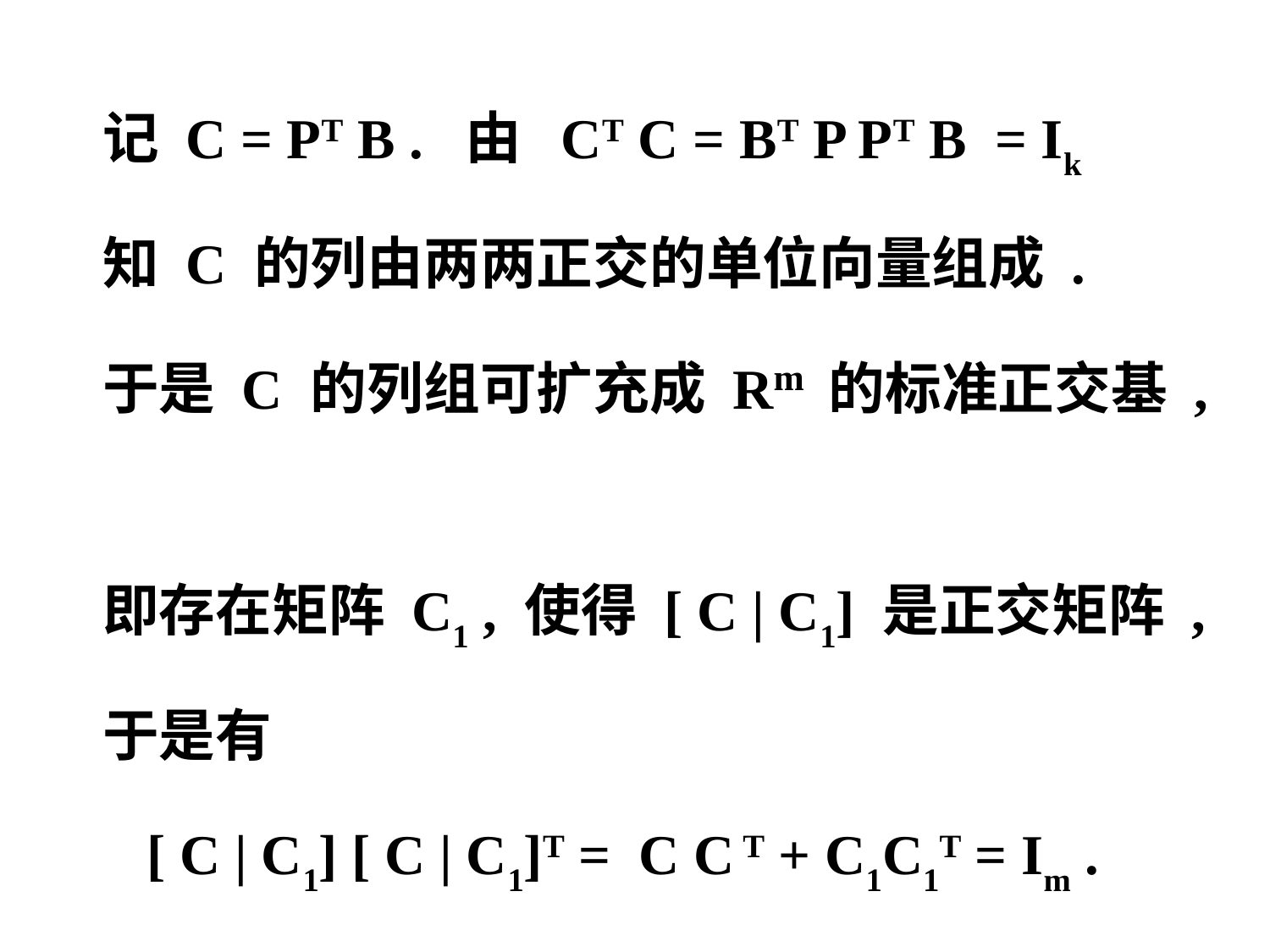

记 C = PT B .  由  CT C = BT P PT B  = Ik
 知 C 的列由两两正交的单位向量组成 .
 于是 C 的列组可扩充成 Rm 的标准正交基 ,
 即存在矩阵 C1 , 使得 [ C | C1] 是正交矩阵 ,
 于是有
     [ C | C1] [ C | C1]T =  C C T + C1C1T = Im .